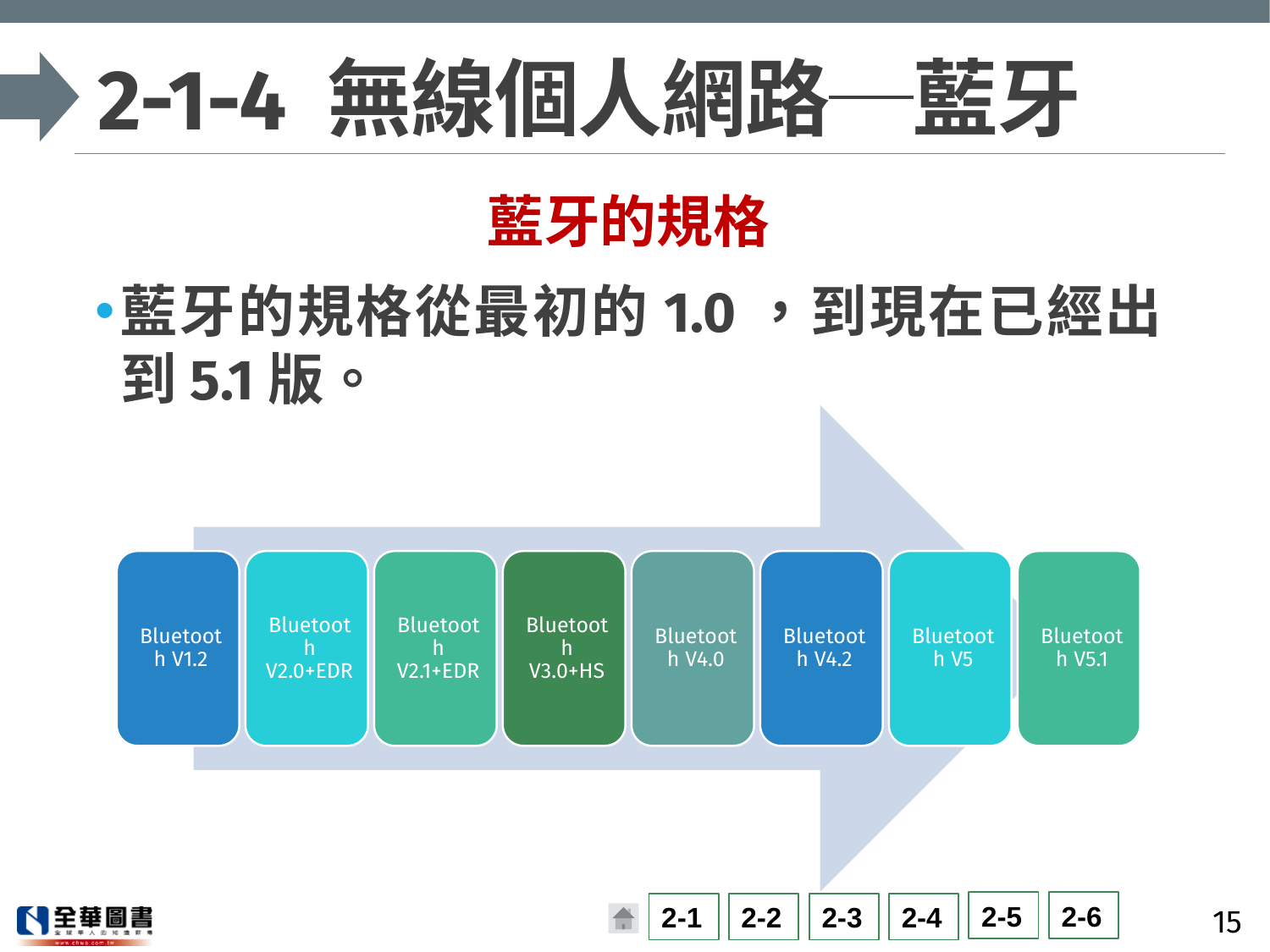

# 2-1-4 無線個人網路─藍牙
藍牙的規格
藍牙的規格從最初的1.0，到現在已經出到5.1版。
Bluetooth V1.2
Bluetooth V2.0+EDR
Bluetooth V2.1+EDR
Bluetooth V3.0+HS
Bluetooth V4.0
Bluetooth V4.2
Bluetooth V5
Bluetooth V5.1
15